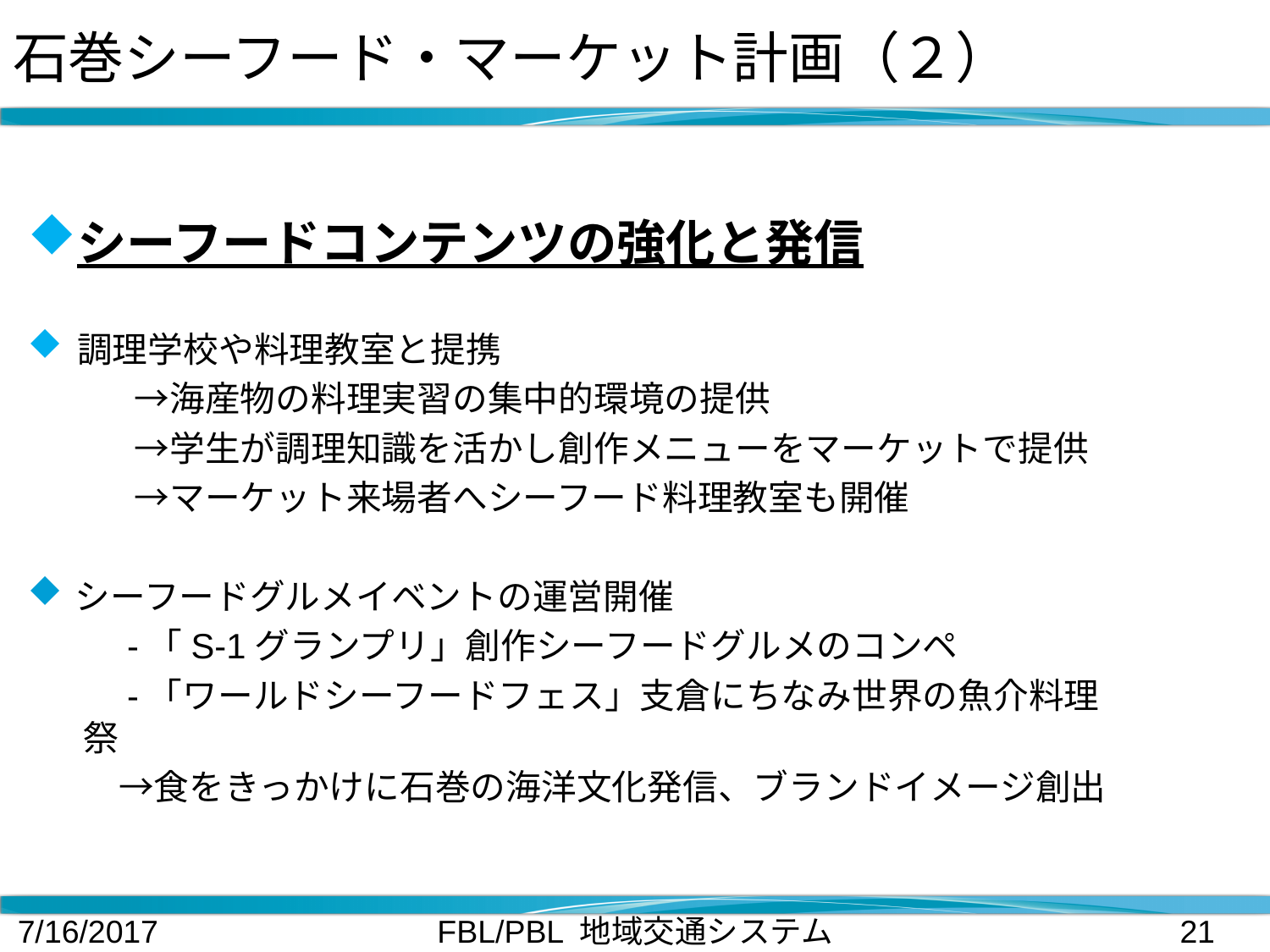

# 石巻シーフード・マーケット計画（２）

シーフードコンテンツの強化と発信

調理学校や料理教室と提携
　 →海産物の料理実習の集中的環境の提供
　 →学生が調理知識を活かし創作メニューをマーケットで提供
　 →マーケット来場者へシーフード料理教室も開催

シーフードグルメイベントの運営開催
　-「S-1グランプリ」創作シーフードグルメのコンペ
　-「ワールドシーフードフェス」支倉にちなみ世界の魚介料理祭
　→食をきっかけに石巻の海洋文化発信、ブランドイメージ創出

7/16/2017
FBL/PBL 地域交通システム
21